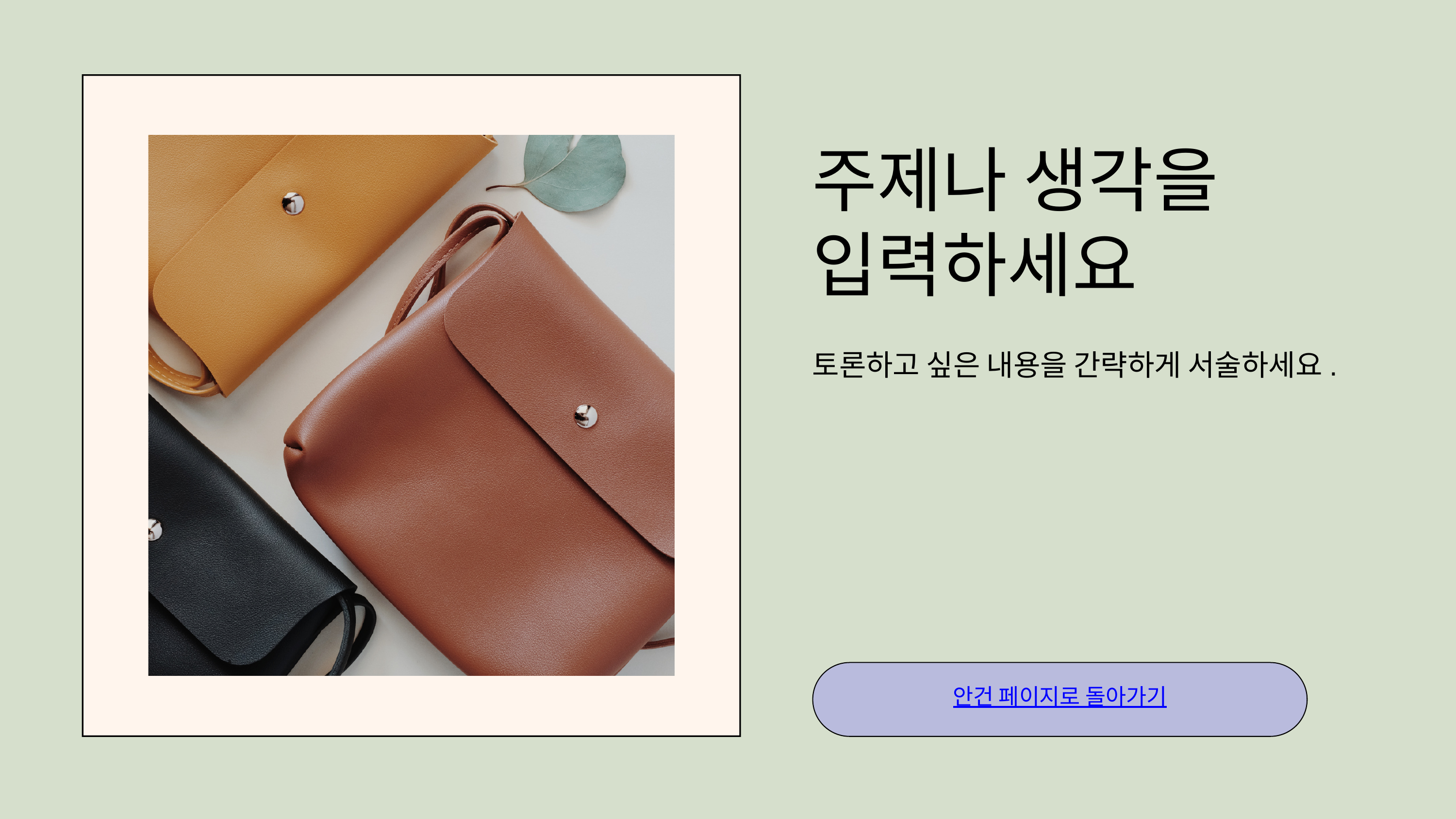

주제나 생각을
입력하세요
토론하고 싶은 내용을 간략하게 서술하세요.

안건 페이지로 돌아가기